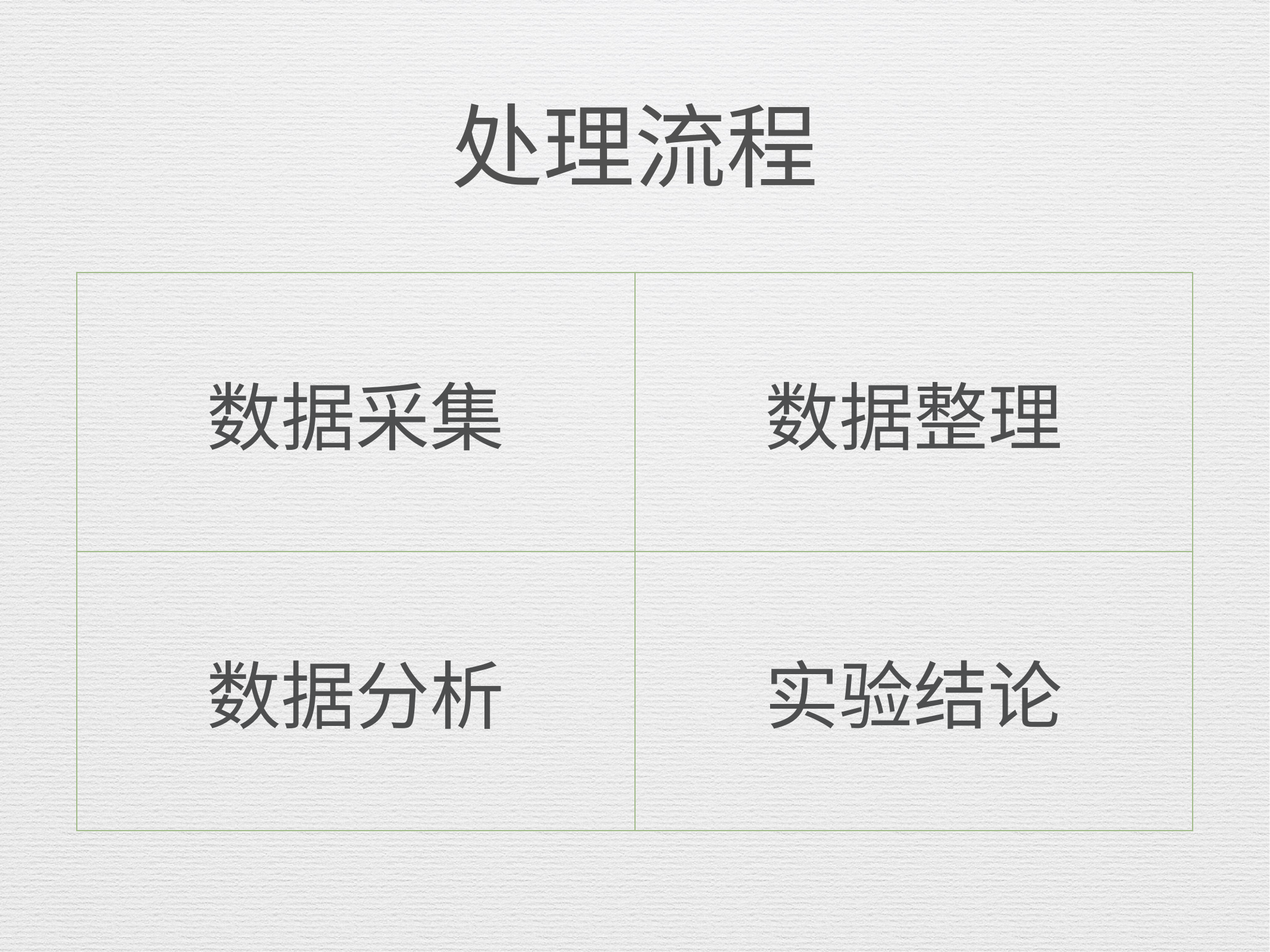

# 处理流程
| 数据采集 | 数据整理 |
| --- | --- |
| 数据分析 | 实验结论 |